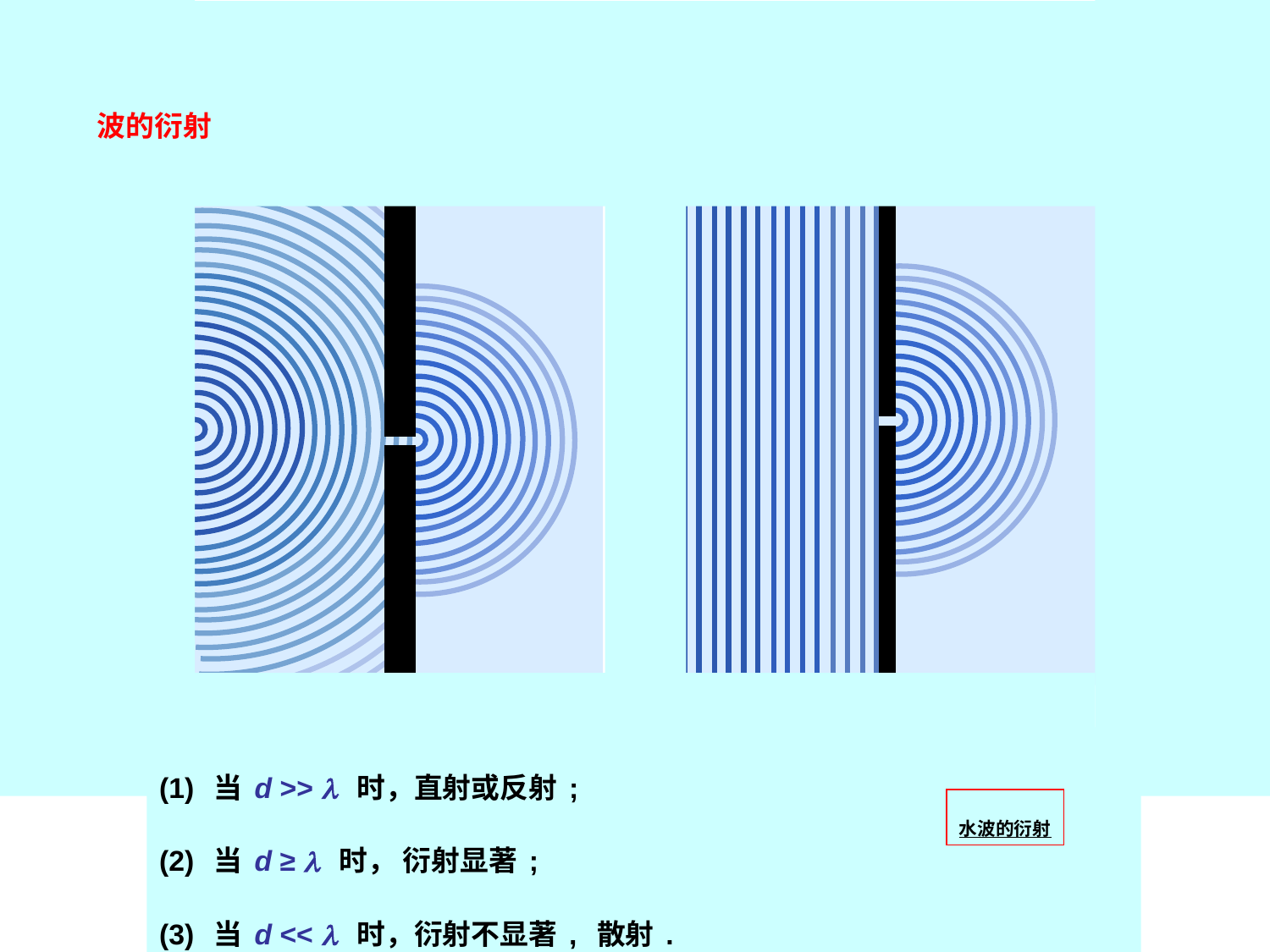

波的衍射

(1) 当d >> λ 时，直射或反射;
(2) 当d ≥ λ 时， 衍射显著;
(3) 当d << λ 时，衍射不显著, 散射.
水波的衍射